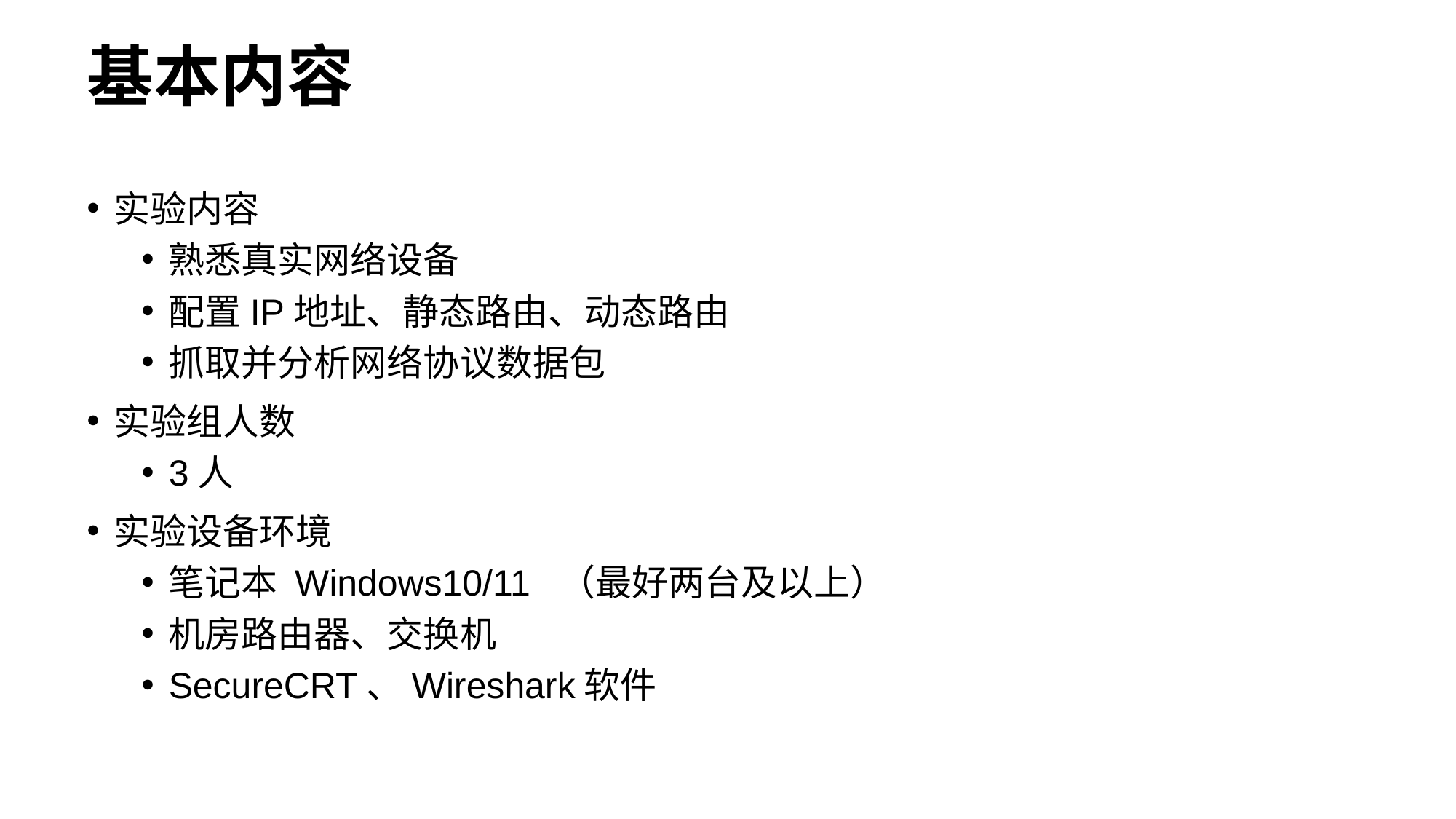

# 基本内容
实验内容
熟悉真实网络设备
配置IP地址、静态路由、动态路由
抓取并分析网络协议数据包
实验组人数
3人
实验设备环境
笔记本 Windows10/11  （最好两台及以上）
机房路由器、交换机
SecureCRT、Wireshark软件